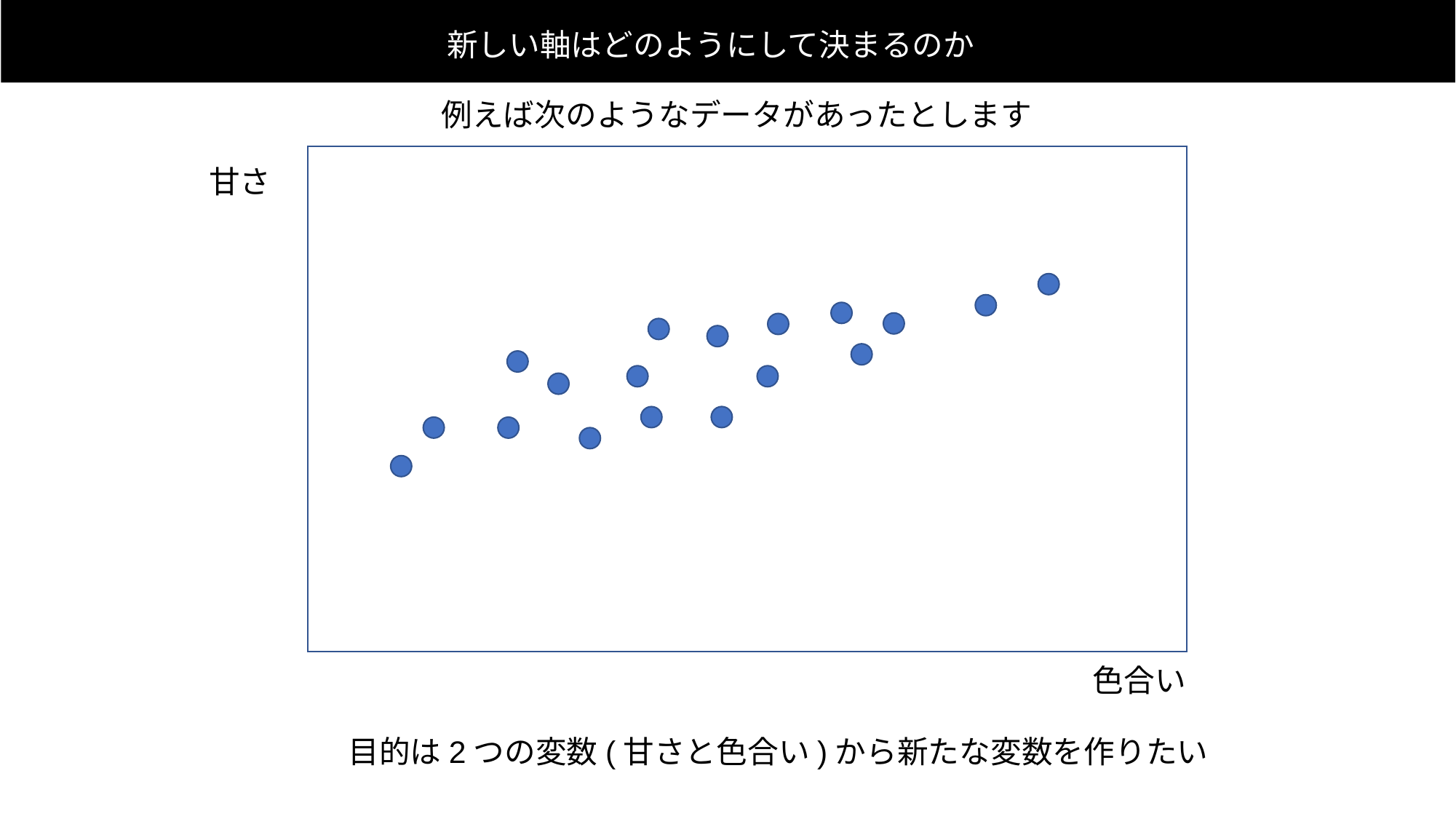

新しい軸はどのようにして決まるのか
例えば次のようなデータがあったとします

甘さ

色合い
目的は2つの変数(甘さと色合い)から新たな変数を作りたい